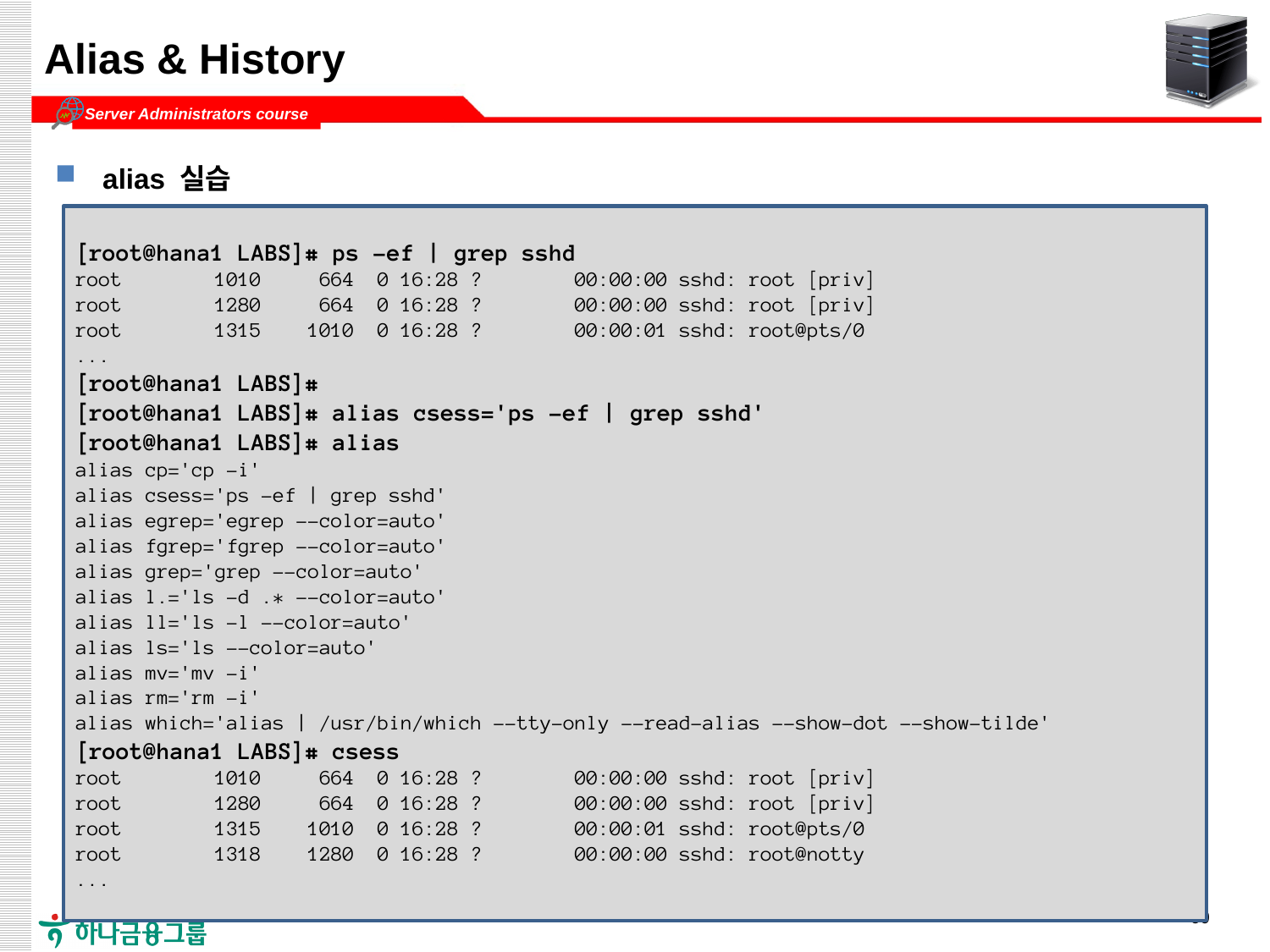

# Alias & History
alias 실습

[root@hana1 LABS]# ps -ef | grep sshd
root        1010     664  0 16:28 ?        00:00:00 sshd: root [priv]
root        1280     664  0 16:28 ?        00:00:00 sshd: root [priv]
root        1315    1010  0 16:28 ?        00:00:01 sshd: root@pts/0
...
[root@hana1 LABS]#
[root@hana1 LABS]# alias csess='ps -ef | grep sshd'
[root@hana1 LABS]# alias
alias cp='cp -i'
alias csess='ps -ef | grep sshd'
alias egrep='egrep --color=auto'
alias fgrep='fgrep --color=auto'
alias grep='grep --color=auto'
alias l.='ls -d .* --color=auto'
alias ll='ls -l --color=auto'
alias ls='ls --color=auto'
alias mv='mv -i'
alias rm='rm -i'
alias which='alias | /usr/bin/which --tty-only --read-alias --show-dot --show-tilde'
[root@hana1 LABS]# csess
root        1010     664  0 16:28 ?        00:00:00 sshd: root [priv]
root        1280     664  0 16:28 ?        00:00:00 sshd: root [priv]
root        1315    1010  0 16:28 ?        00:00:01 sshd: root@pts/0
root        1318    1280  0 16:28 ?        00:00:00 sshd: root@notty
...